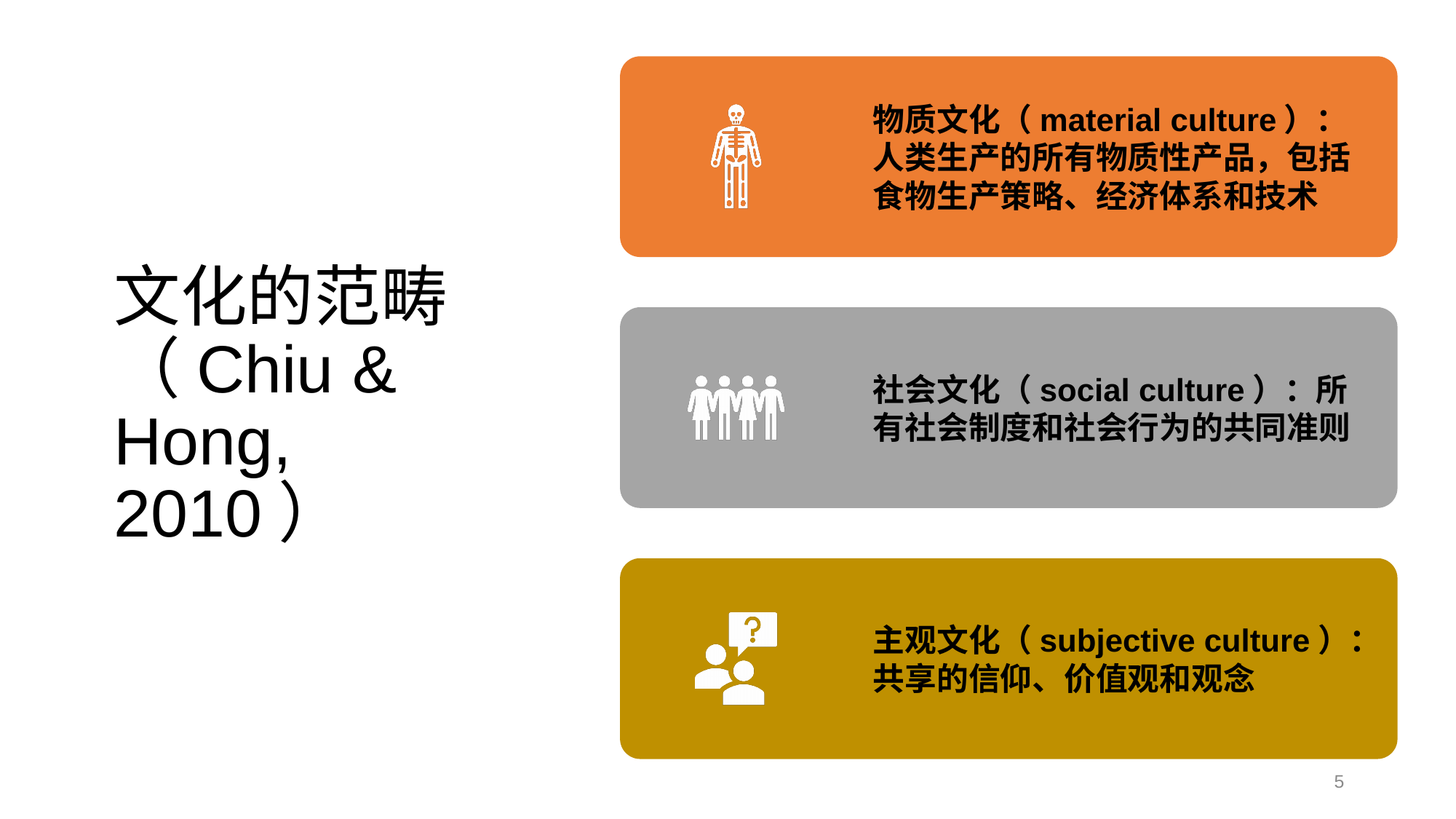

物质文化（material culture）：人类生产的所有物质性产品，包括食物生产策略、经济体系和技术
社会文化（social culture）：所有社会制度和社会行为的共同准则
主观文化（subjective culture）：共享的信仰、价值观和观念
# 文化的范畴（Chiu & Hong, 2010）
5